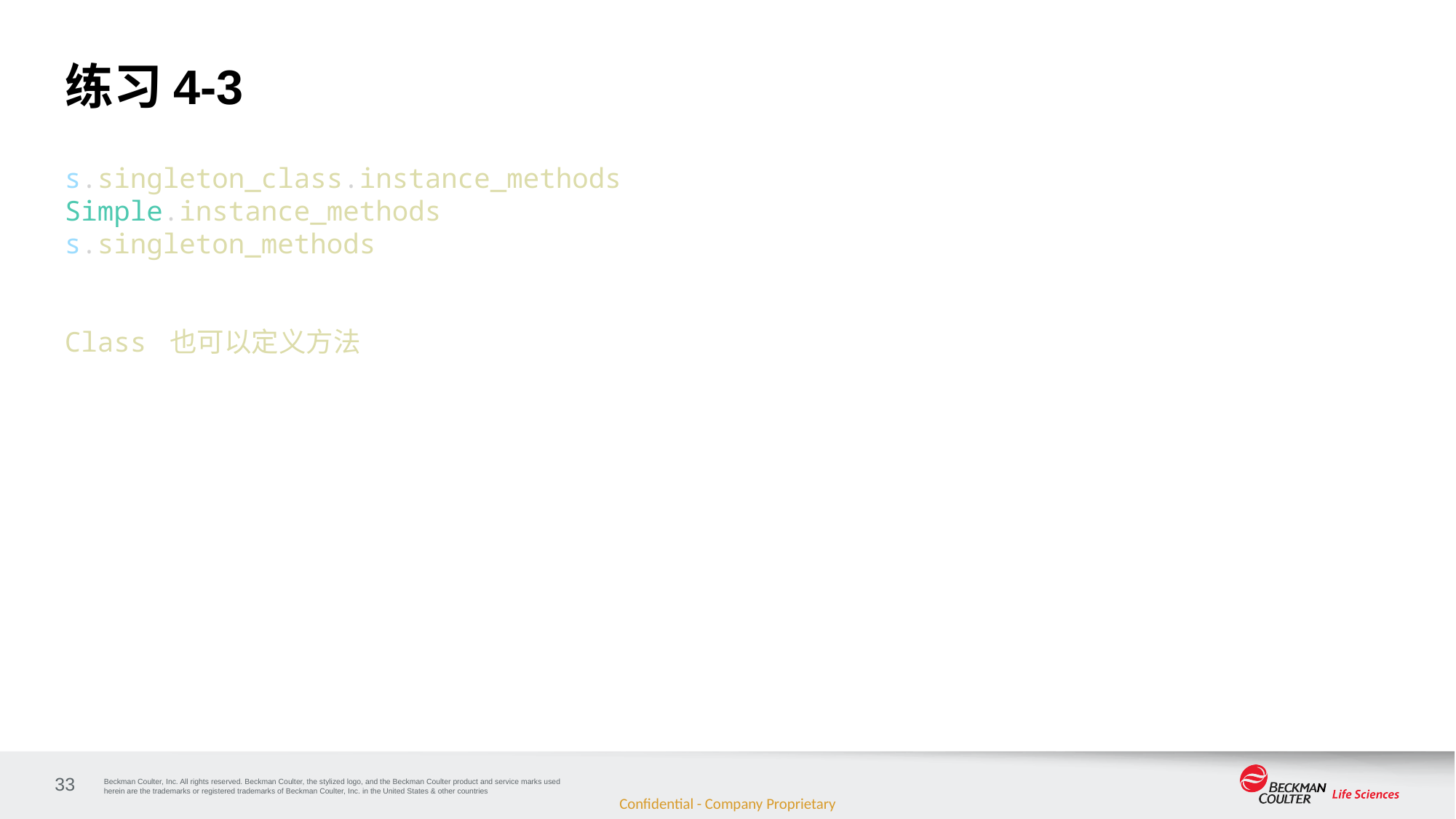

# 练习4-3
s.singleton_class.instance_methods
Simple.instance_methods
s.singleton_methods

Class 也可以定义方法